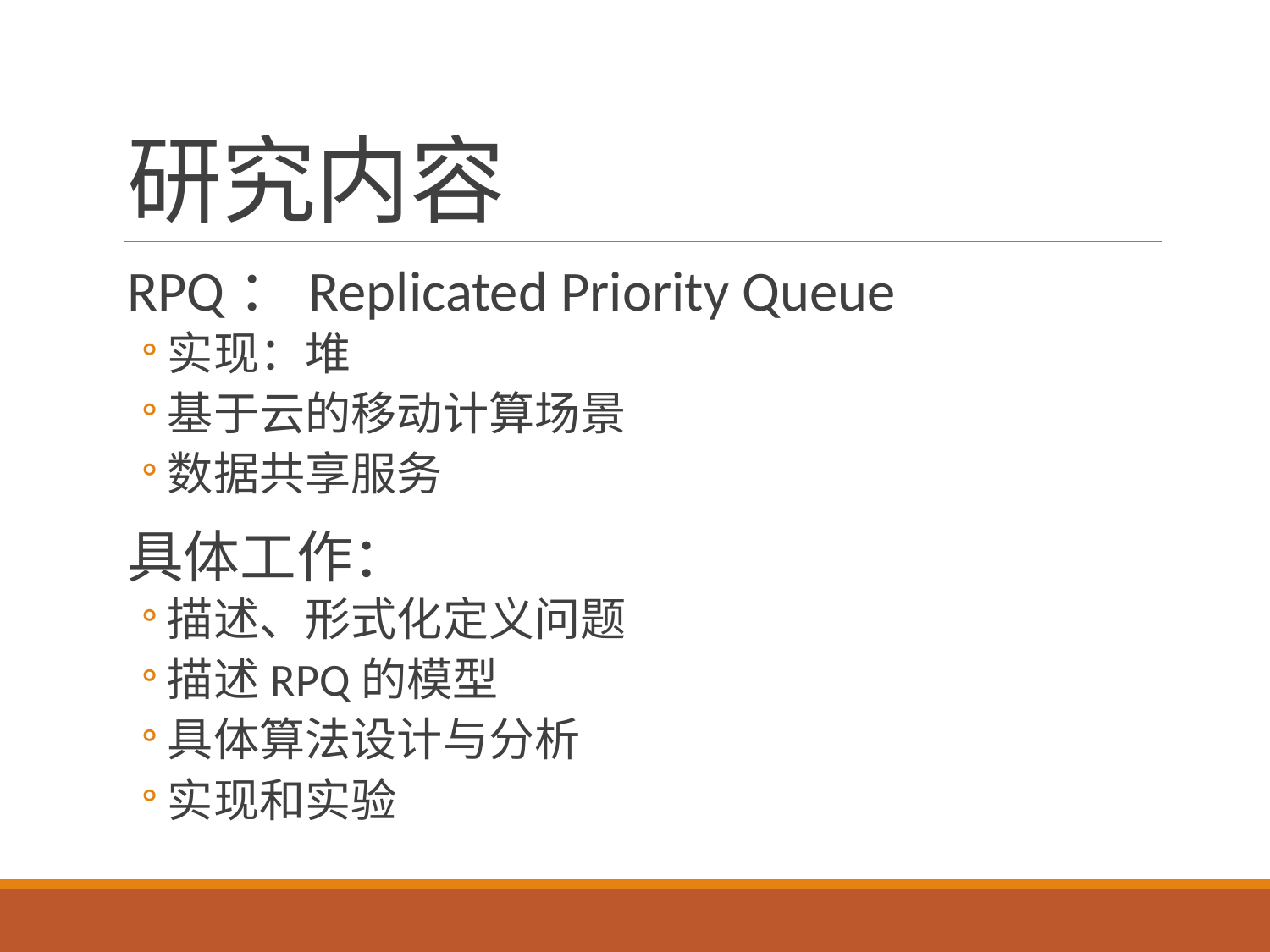

# 研究内容
RPQ：Replicated Priority Queue
实现：堆
基于云的移动计算场景
数据共享服务
具体工作：
描述、形式化定义问题
描述RPQ的模型
具体算法设计与分析
实现和实验